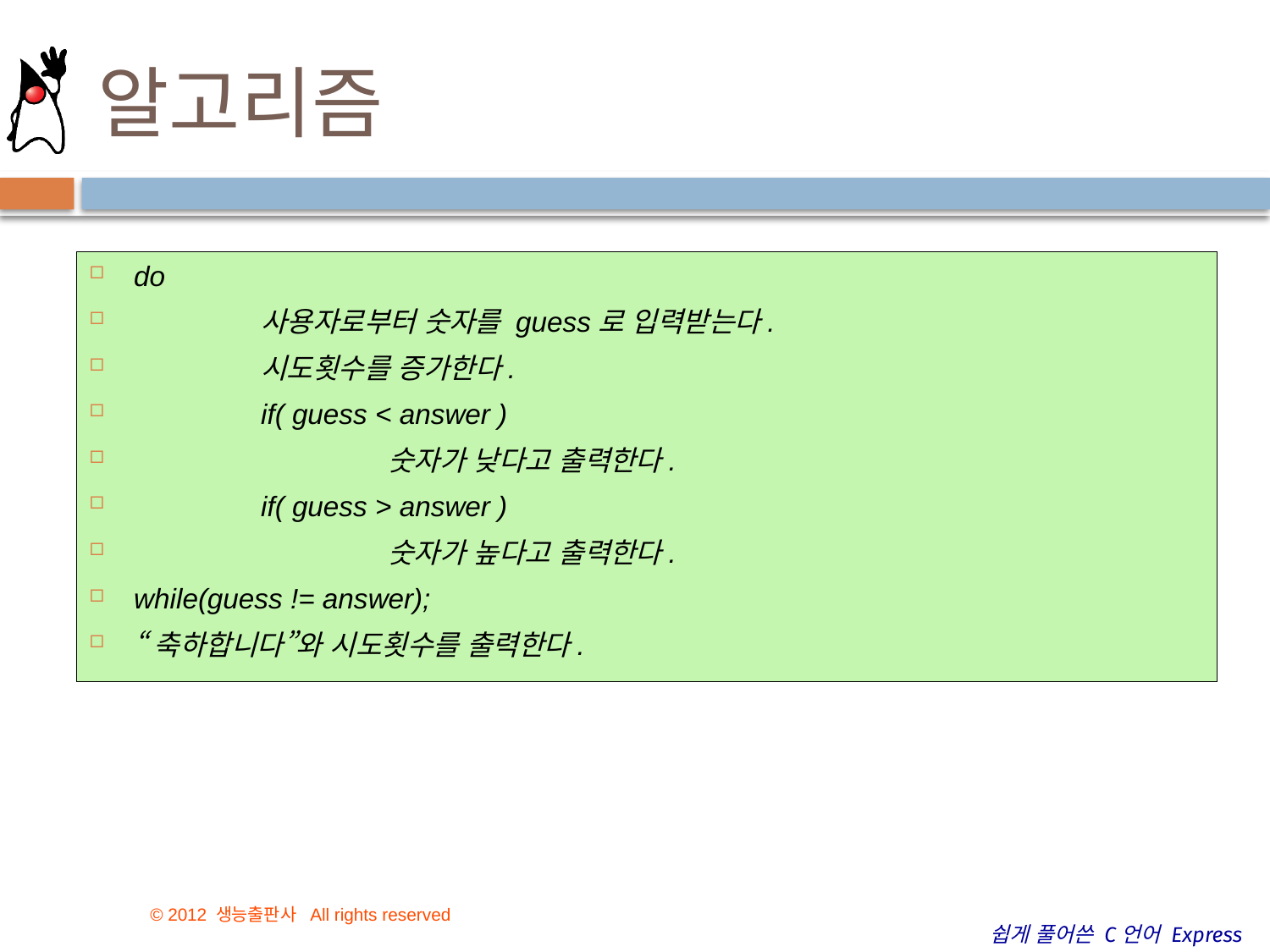

# 알고리즘
do
	사용자로부터 숫자를 guess로 입력받는다.
	시도횟수를 증가한다.
	if( guess < answer )
		숫자가 낮다고 출력한다.
	if( guess > answer )
		숫자가 높다고 출력한다.
while(guess != answer);
“축하합니다”와 시도횟수를 출력한다.